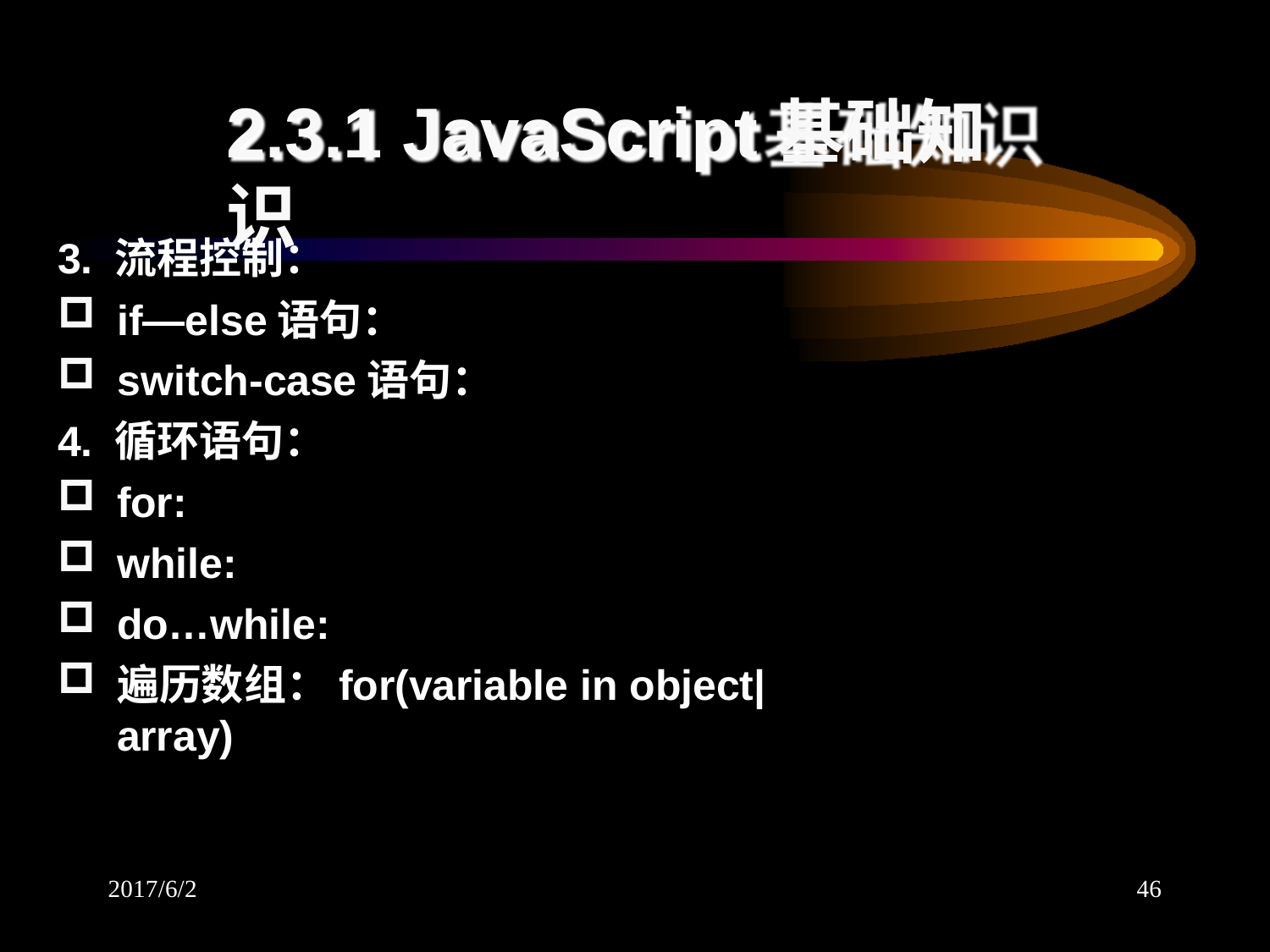

# 2.3.1 JavaScript基础知识

3. 流程控制：
if—else语句：
switch-case语句：
4. 循环语句：
for:
while:
do…while:
遍历数组：for(variable in object|array)

2017/6/2
46